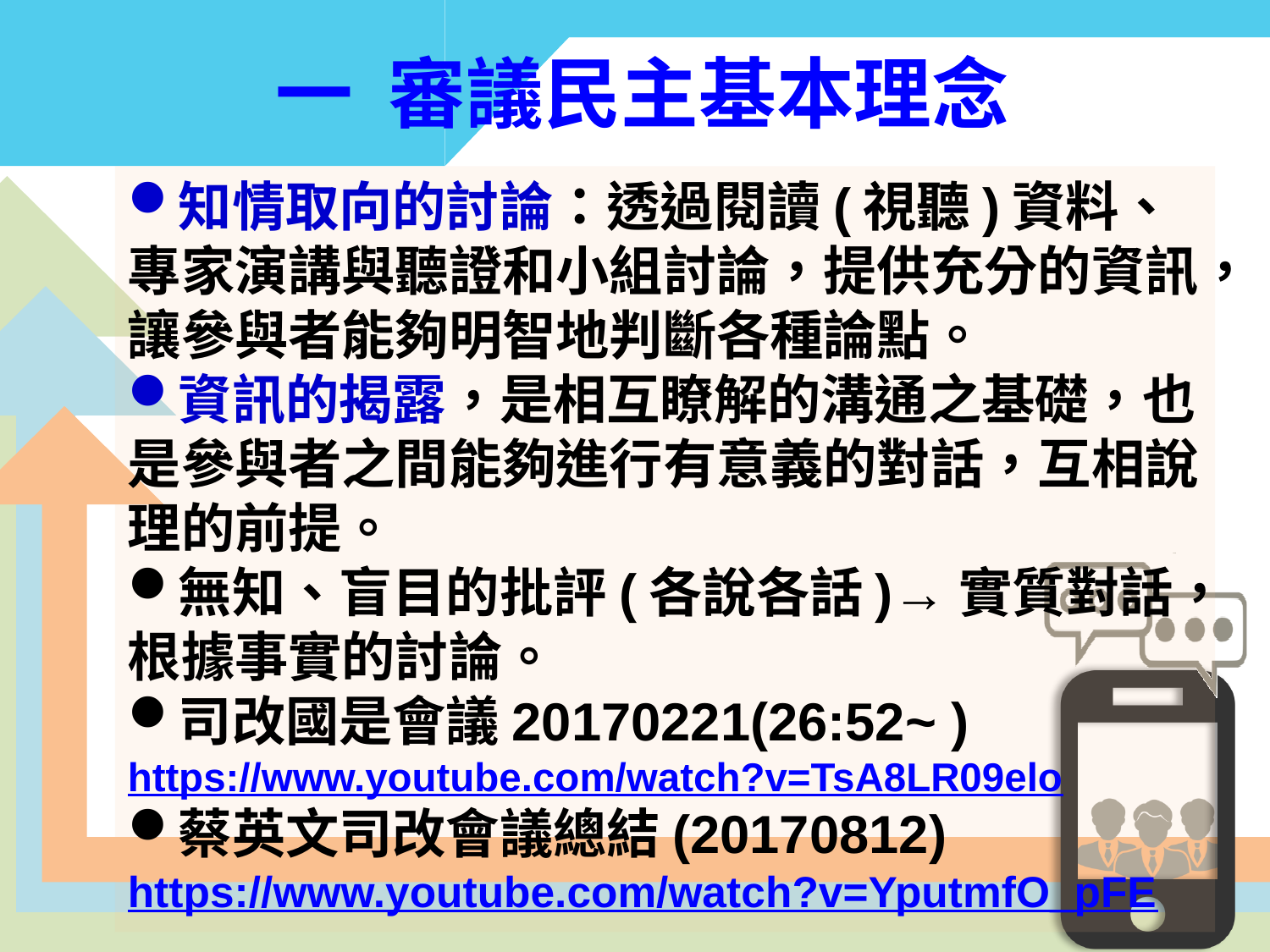

一  審議民主基本理念
知情取向的討論：透過閱讀(視聽)資料、專家演講與聽證和小組討論，提供充分的資訊，讓參與者能夠明智地判斷各種論點。
資訊的揭露，是相互瞭解的溝通之基礎，也是參與者之間能夠進行有意義的對話，互相說理的前提。
無知、盲目的批評(各說各話)→實質對話，根據事實的討論。
司改國是會議20170221(26:52~ )
https://www.youtube.com/watch?v=TsA8LR09elo
蔡英文司改會議總結(20170812)
https://www.youtube.com/watch?v=YputmfO_pFE